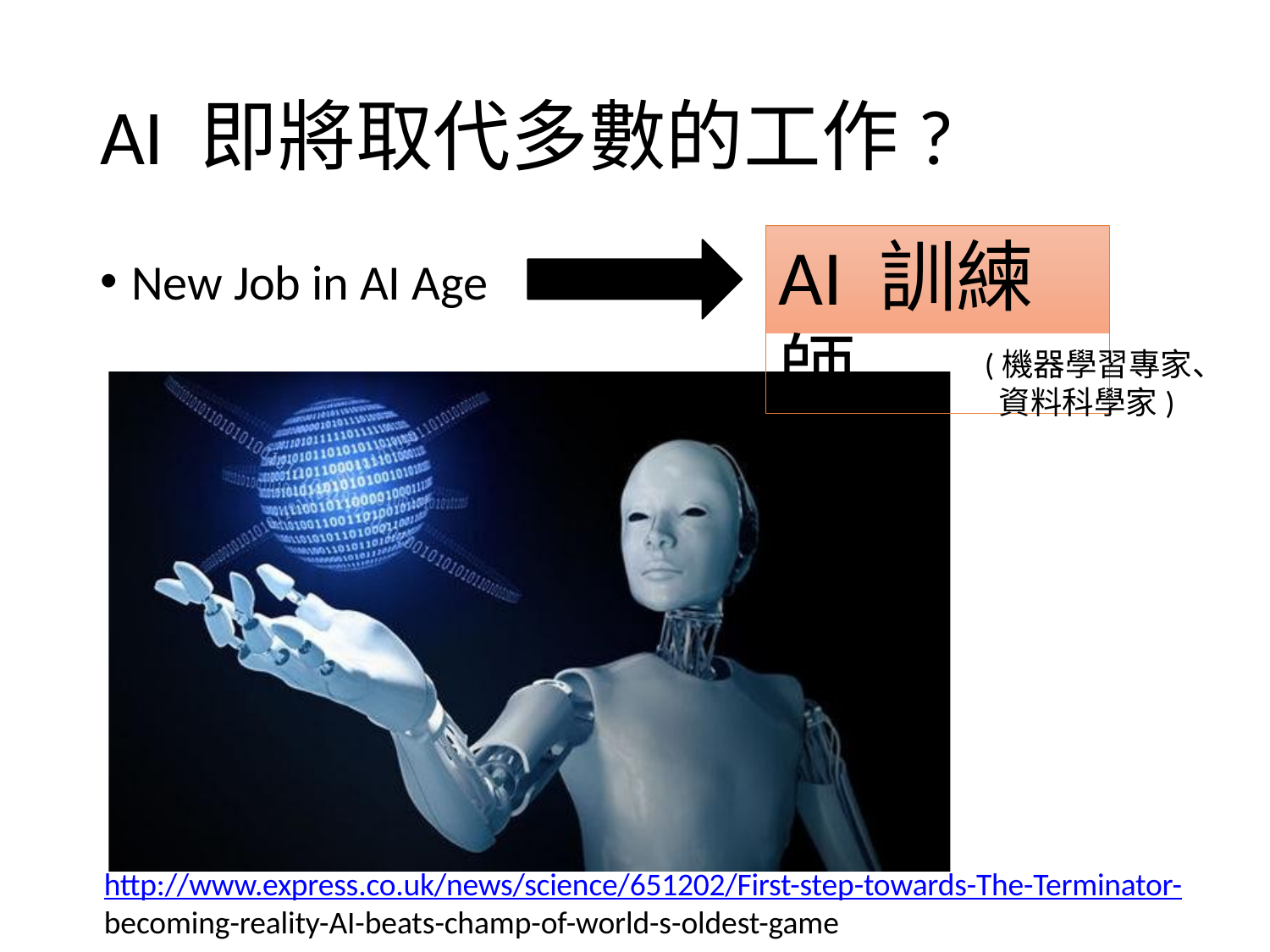

# AI 即將取代多數的工作?

AI 訓練師

New Job in AI Age
(機器學習專家、  資料科學家)

http://www.express.co.uk/news/science/651202/First-step-towards-The-Terminator-
becoming-reality-AI-beats-champ-of-world-s-oldest-game